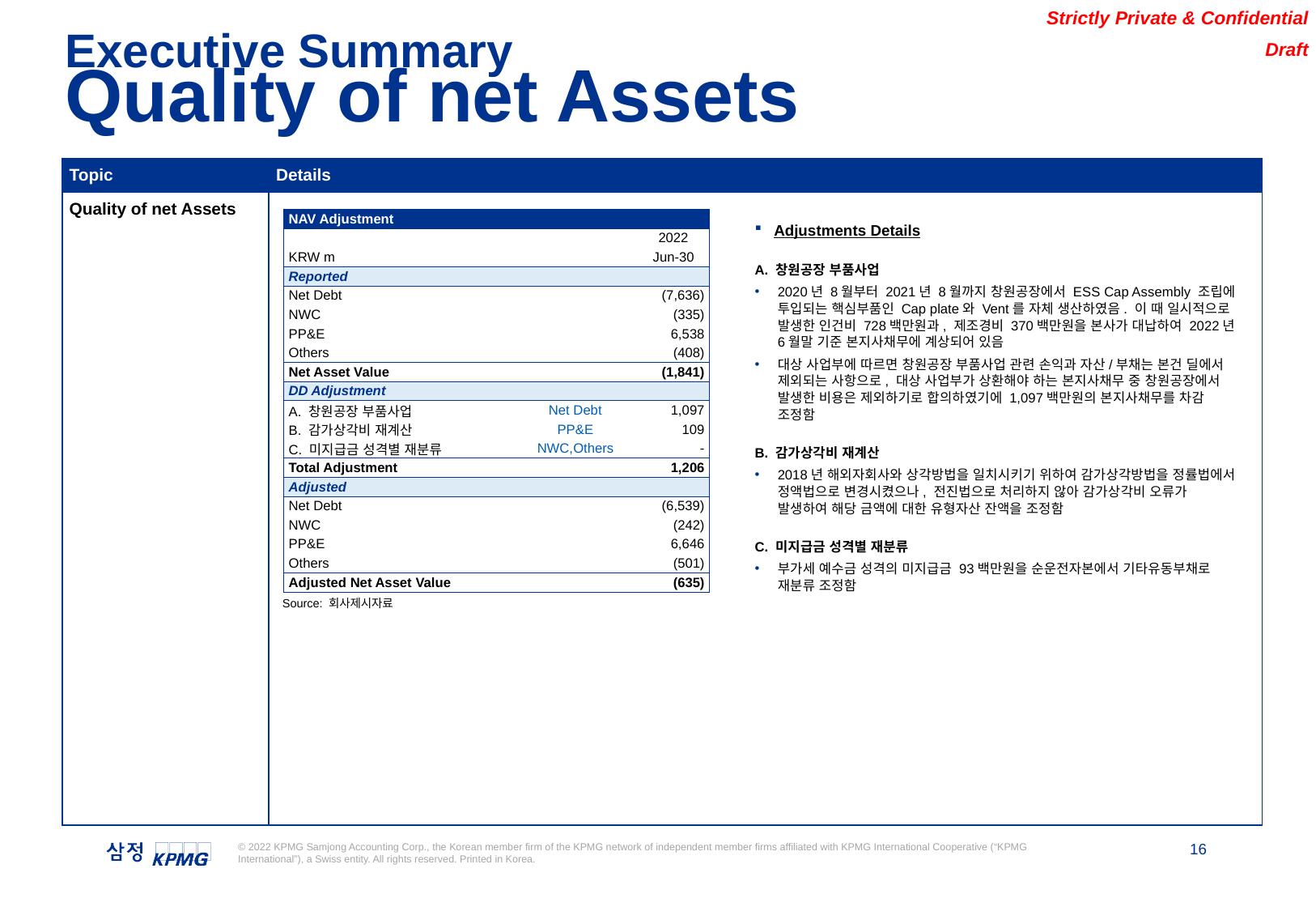

Executive Summary
Quality of net Assets
| Topic | Details |
| --- | --- |
| Quality of net Assets |  |
| NAV Adjustment |  |  |
| --- | --- | --- |
|  |  | 2022 |
| KRW m |  | Jun-30 |
| Reported |  |  |
| Net Debt |  | (7,636) |
| NWC |  | (335) |
| PP&E |  | 6,538 |
| Others |  | (408) |
| Net Asset Value |  | (1,841) |
| DD Adjustment |  |  |
| A. 창원공장 부품사업 | Net Debt | 1,097 |
| B. 감가상각비 재계산 | PP&E | 109 |
| C. 미지급금 성격별 재분류 | NWC,Others | - |
| Total Adjustment |  | 1,206 |
| Adjusted |  |  |
| Net Debt |  | (6,539) |
| NWC |  | (242) |
| PP&E |  | 6,646 |
| Others |  | (501) |
| Adjusted Net Asset Value |  | (635) |
Adjustments Details

A. 창원공장 부품사업
2020년 8월부터 2021년 8월까지 창원공장에서 ESS Cap Assembly 조립에 투입되는 핵심부품인 Cap plate와 Vent를 자체 생산하였음. 이 때 일시적으로 발생한 인건비 728백만원과, 제조경비 370백만원을 본사가 대납하여 2022년 6월말 기준 본지사채무에 계상되어 있음
대상 사업부에 따르면 창원공장 부품사업 관련 손익과 자산/부채는 본건 딜에서 제외되는 사항으로, 대상 사업부가 상환해야 하는 본지사채무 중 창원공장에서 발생한 비용은 제외하기로 합의하였기에 1,097백만원의 본지사채무를 차감 조정함

B. 감가상각비 재계산
2018년 해외자회사와 상각방법을 일치시키기 위하여 감가상각방법을 정률법에서 정액법으로 변경시켰으나, 전진법으로 처리하지 않아 감가상각비 오류가 발생하여 해당 금액에 대한 유형자산 잔액을 조정함

C. 미지급금 성격별 재분류
부가세 예수금 성격의 미지급금 93백만원을 순운전자본에서 기타유동부채로 재분류 조정함

Source: 회사제시자료